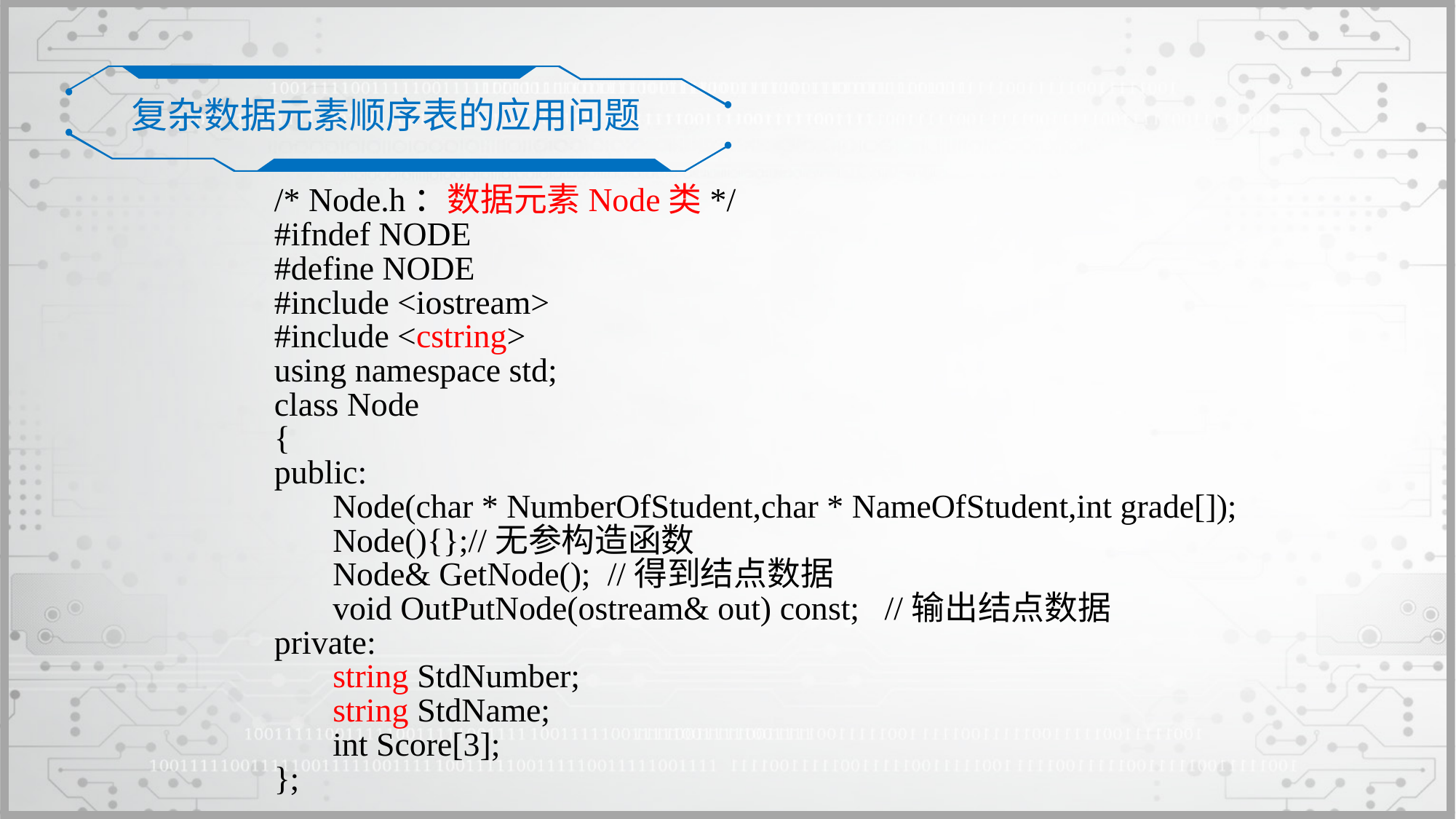

复杂数据元素顺序表的应用问题
/* Node.h：数据元素Node类*/
#ifndef NODE
#define NODE
#include <iostream>
#include <cstring>
using namespace std;
class Node
{
public:
       Node(char * NumberOfStudent,char * NameOfStudent,int grade[]);
       Node(){};//无参构造函数
       Node& GetNode();  //得到结点数据
       void OutPutNode(ostream& out) const;   //输出结点数据
private:
       string StdNumber;
       string StdName;
       int Score[3];
};